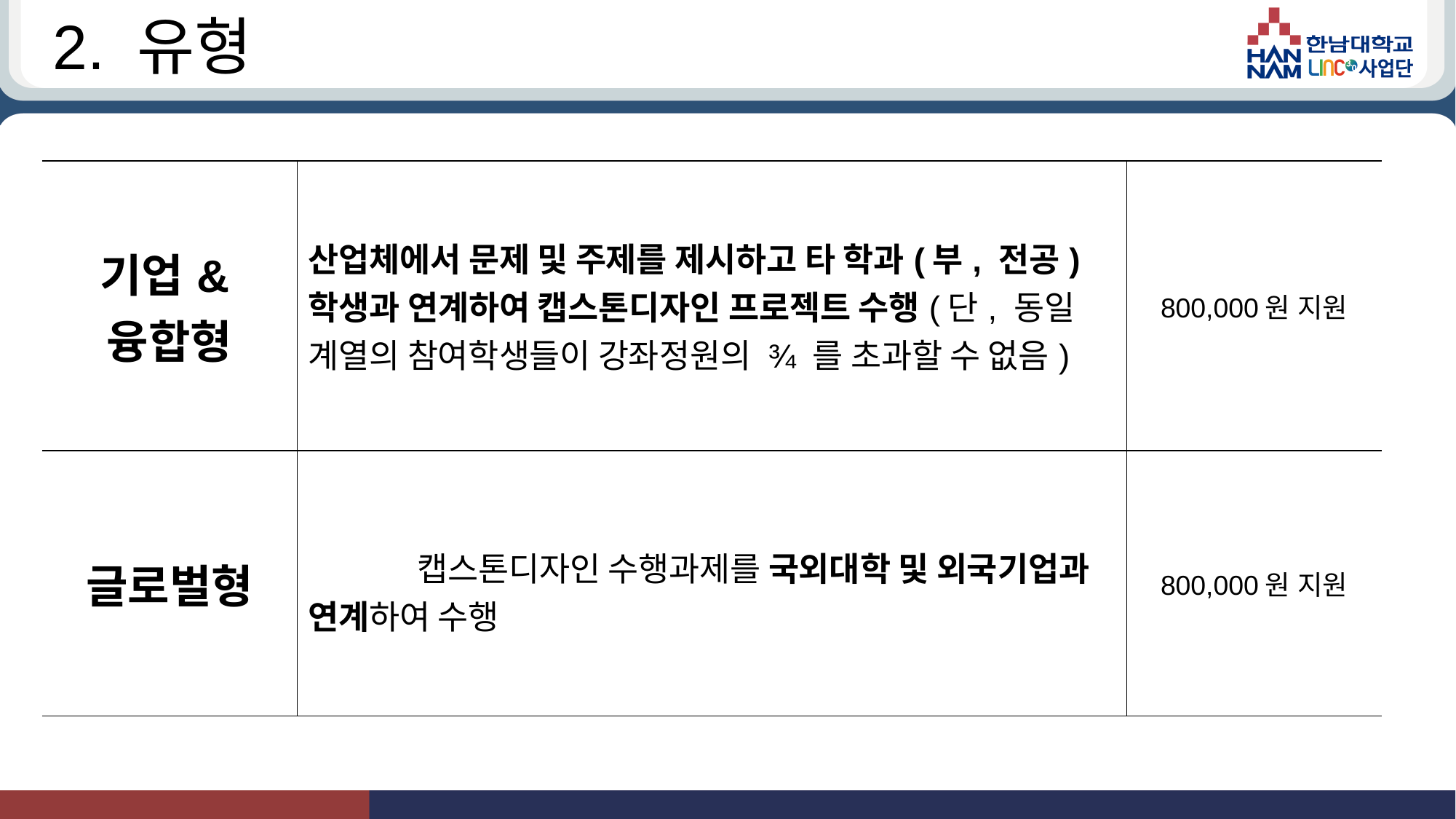

# 2. 유형
| 기업&융합형 | 산업체에서 문제 및 주제를 제시하고 타 학과(부, 전공) 학생과 연계하여 캡스톤디자인 프로젝트 수행(단, 동일 계열의 참여학생들이 강좌정원의 ¾ 를 초과할 수 없음) | 800,000원 지원 |
| --- | --- | --- |
| 글로벌형 | 캡스톤디자인 수행과제를 국외대학 및 외국기업과 연계하여 수행 | 800,000원 지원 |